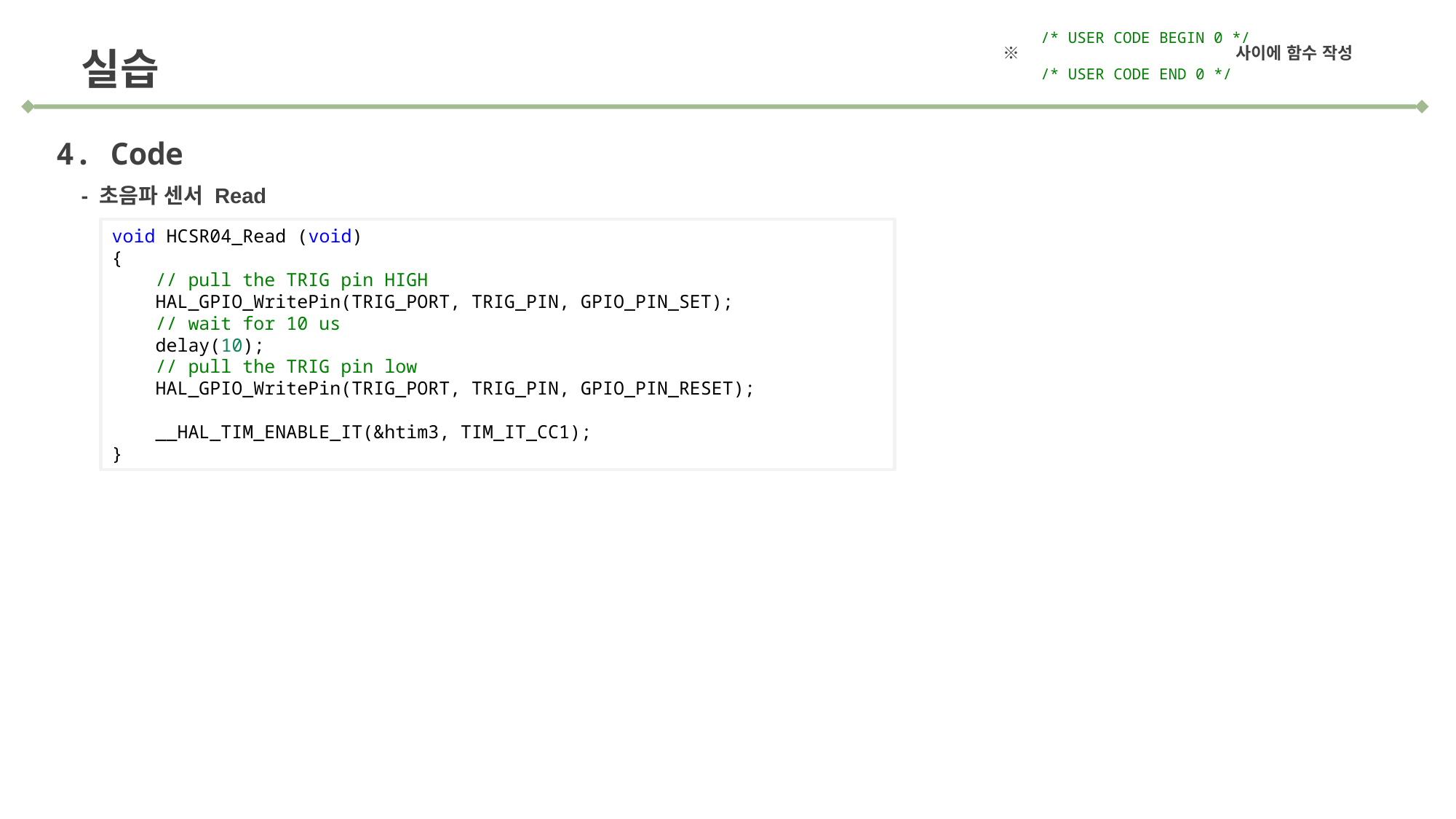

/* USER CODE BEGIN 0 */

/* USER CODE END 0 */
※                                             사이에 함수 작성

실습
4. Code
- 초음파 센서 Read
void HCSR04_Read (void)
{
    // pull the TRIG pin HIGH
    HAL_GPIO_WritePin(TRIG_PORT, TRIG_PIN, GPIO_PIN_SET);
    // wait for 10 us
    delay(10);
    // pull the TRIG pin low
    HAL_GPIO_WritePin(TRIG_PORT, TRIG_PIN, GPIO_PIN_RESET);
    __HAL_TIM_ENABLE_IT(&htim3, TIM_IT_CC1);
}